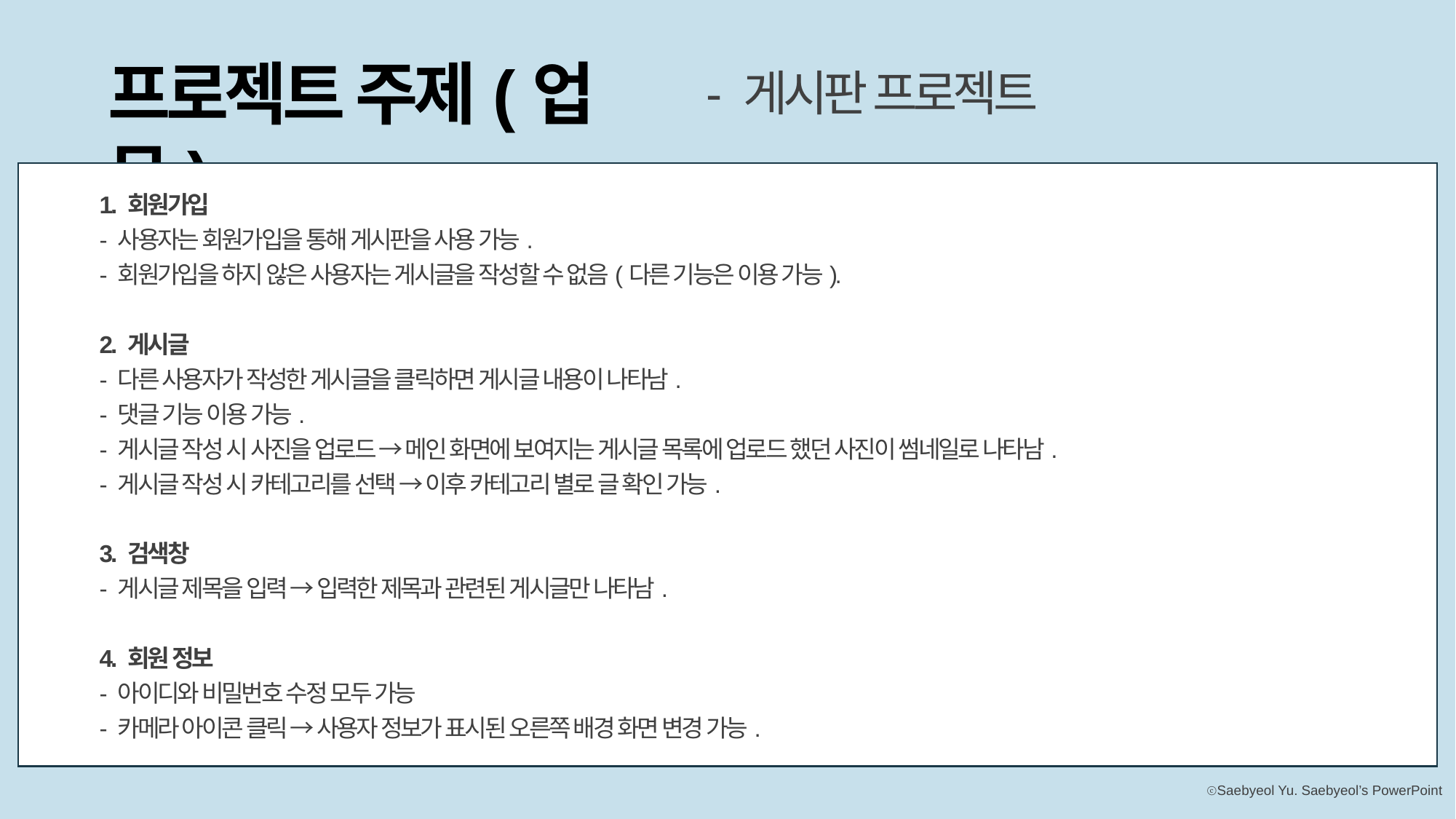

프로젝트 주제(업무)
- 게시판 프로젝트

1. 회원가입
- 사용자는 회원가입을 통해 게시판을 사용 가능.
- 회원가입을 하지 않은 사용자는 게시글을 작성할 수 없음(다른 기능은 이용 가능).

2. 게시글
- 다른 사용자가 작성한 게시글을 클릭하면 게시글 내용이 나타남.
- 댓글 기능 이용 가능.
- 게시글 작성 시 사진을 업로드 → 메인 화면에 보여지는 게시글 목록에 업로드 했던 사진이 썸네일로 나타남.
- 게시글 작성 시 카테고리를 선택 → 이후 카테고리 별로 글 확인 가능.

3. 검색창
- 게시글 제목을 입력 → 입력한 제목과 관련된 게시글만 나타남.

4. 회원 정보
- 아이디와 비밀번호 수정 모두 가능
- 카메라 아이콘 클릭 → 사용자 정보가 표시된 오른쪽 배경 화면 변경 가능.